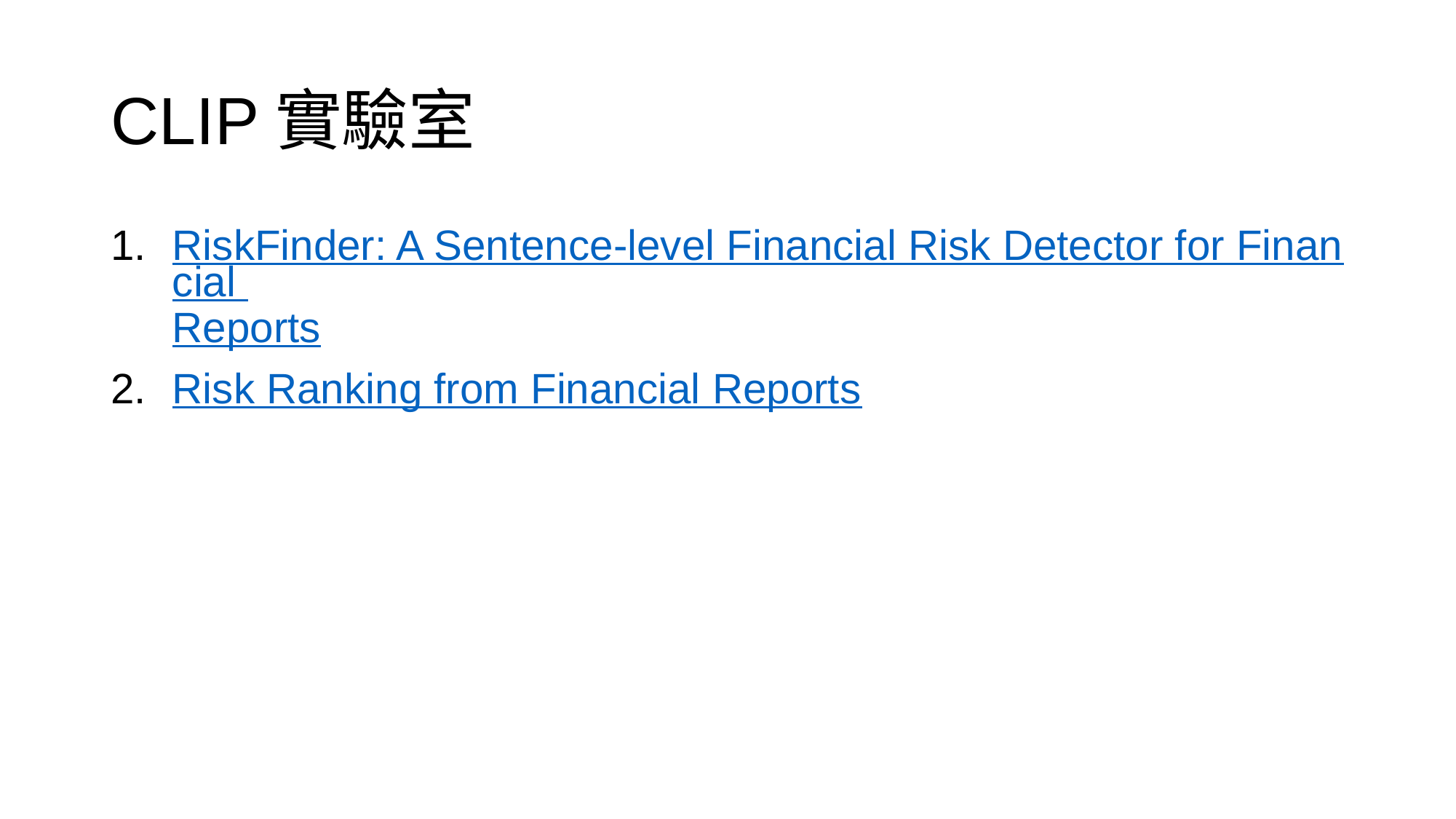

# CLIP實驗室
RiskFinder: A Sentence-level Financial Risk Detector for Financial Reports
Risk Ranking from Financial Reports